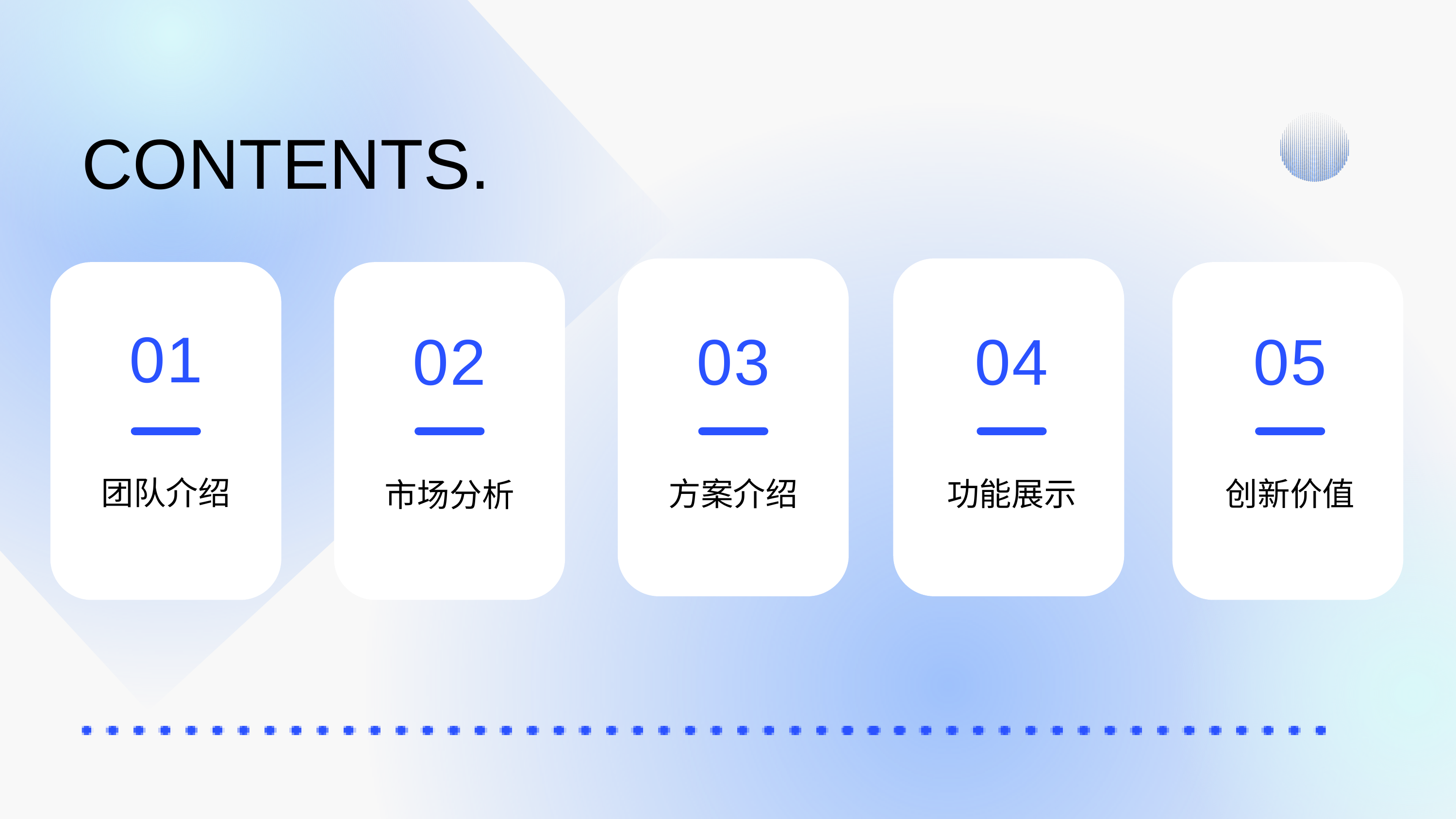

CONTENTS.

01
02

市场分析
03

方案介绍
04

功能展示
05

创新价值

团队介绍